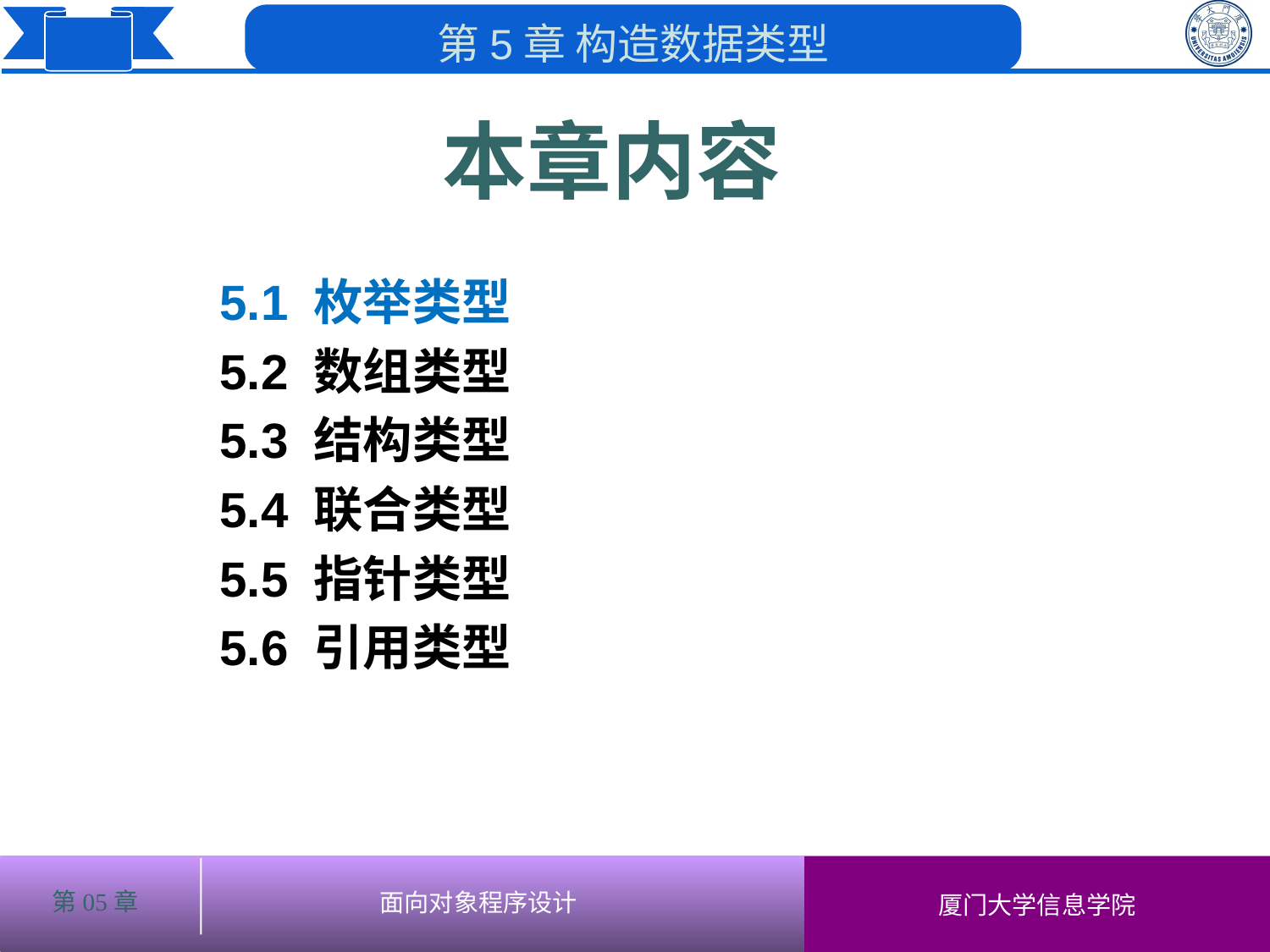

本章内容
5.1 枚举类型
5.2 数组类型
5.3 结构类型
5.4 联合类型
5.5 指针类型
5.6 引用类型
2